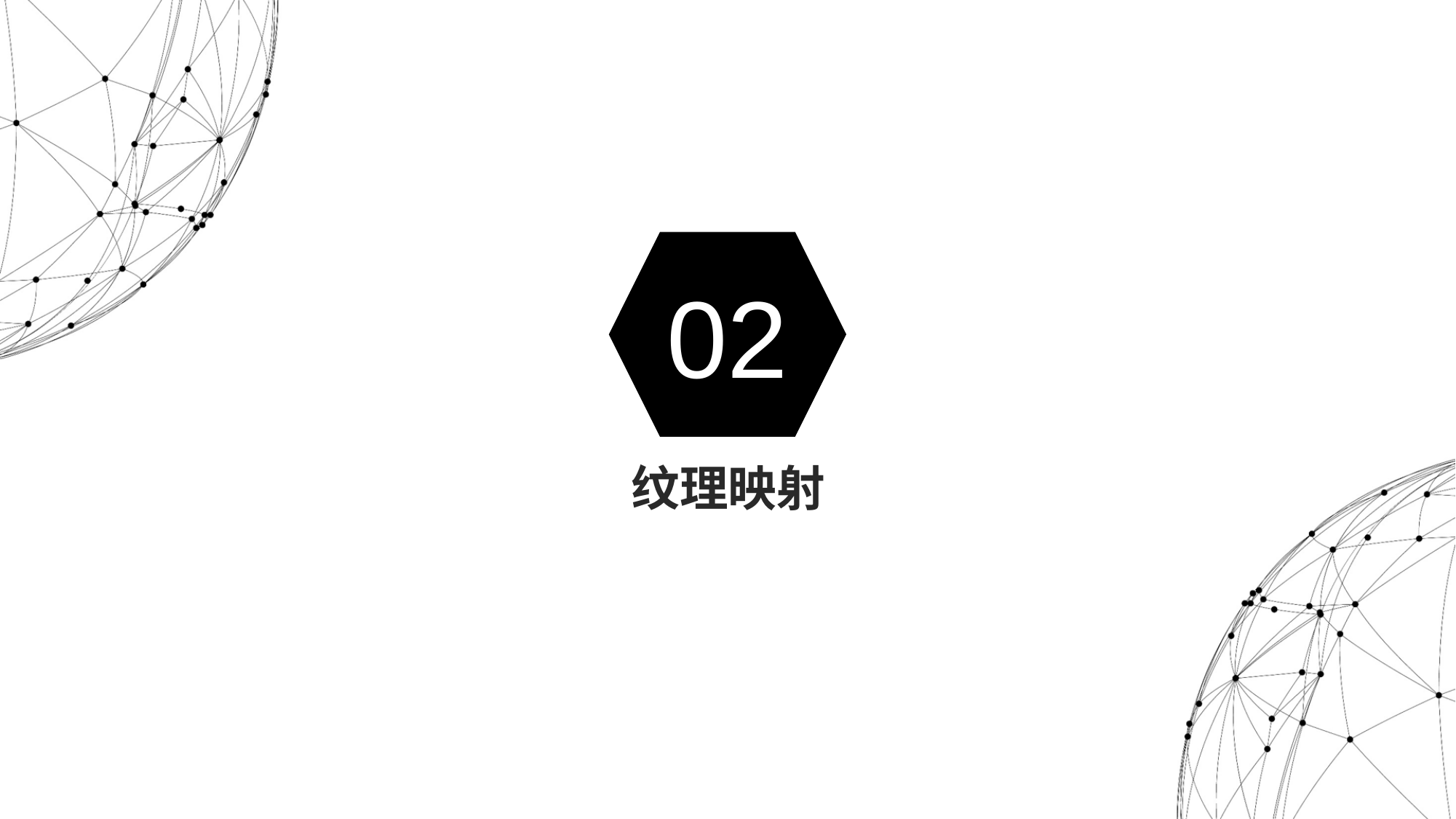

读书派booklist免费出品
禁止任何二次分享、售卖
本人法律专业，请勿以身试法
读书派booklist免费出品
这部分内容不影响PPT播放
尊重原创，请勿以身试法，二次分享或倒卖

02
纹理映射